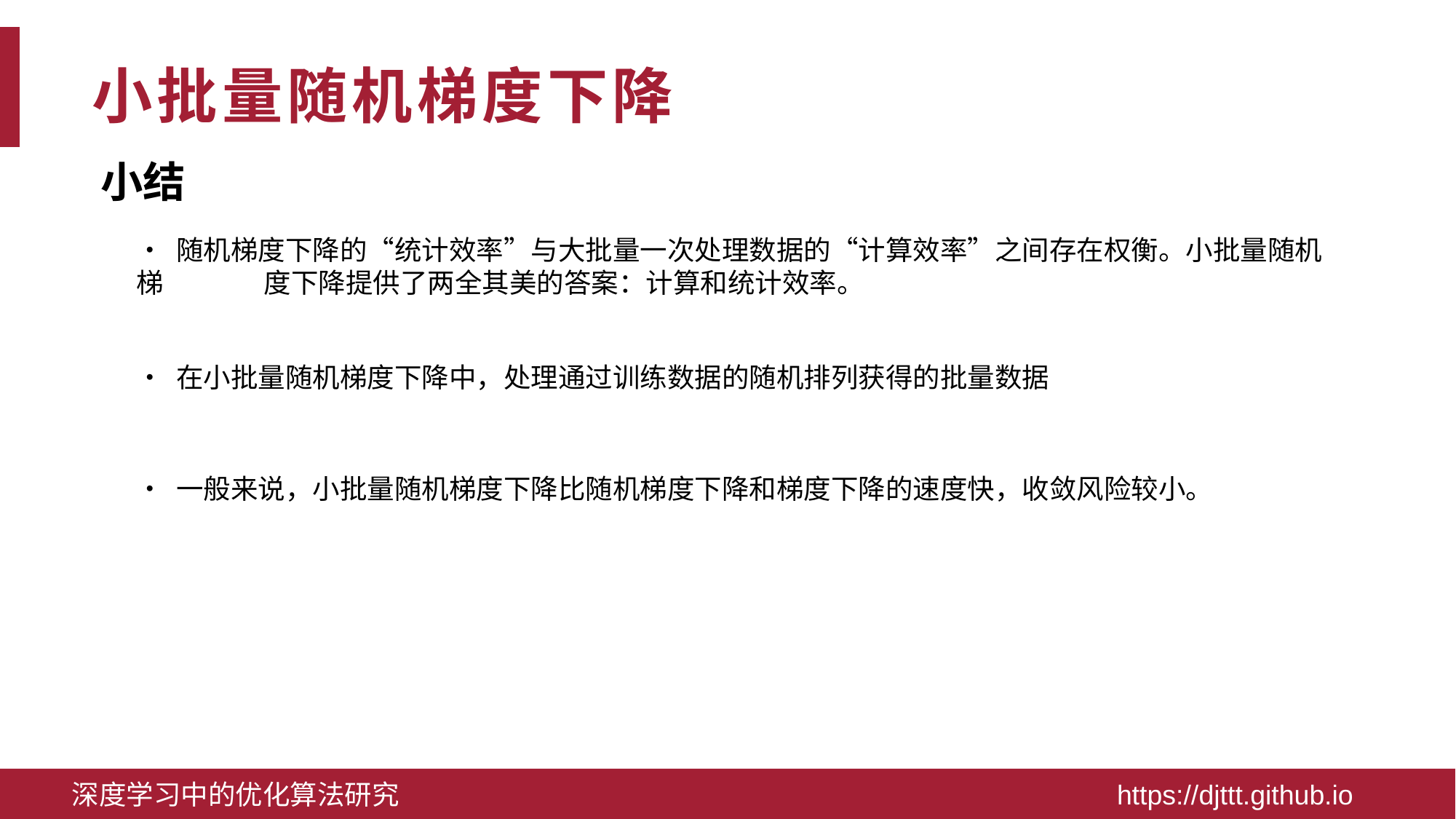

# 小批量随机梯度下降
小结

• 随机梯度下降的“统计效率”与大批量一次处理数据的“计算效率”之间存在权衡。小批量随机梯	   度下降提供了两全其美的答案：计算和统计效率。
• 在小批量随机梯度下降中，处理通过训练数据的随机排列获得的批量数据
• 一般来说，小批量随机梯度下降比随机梯度下降和梯度下降的速度快，收敛风险较小。

深度学习中的优化算法研究                                                                                                                   https://djttt.github.io